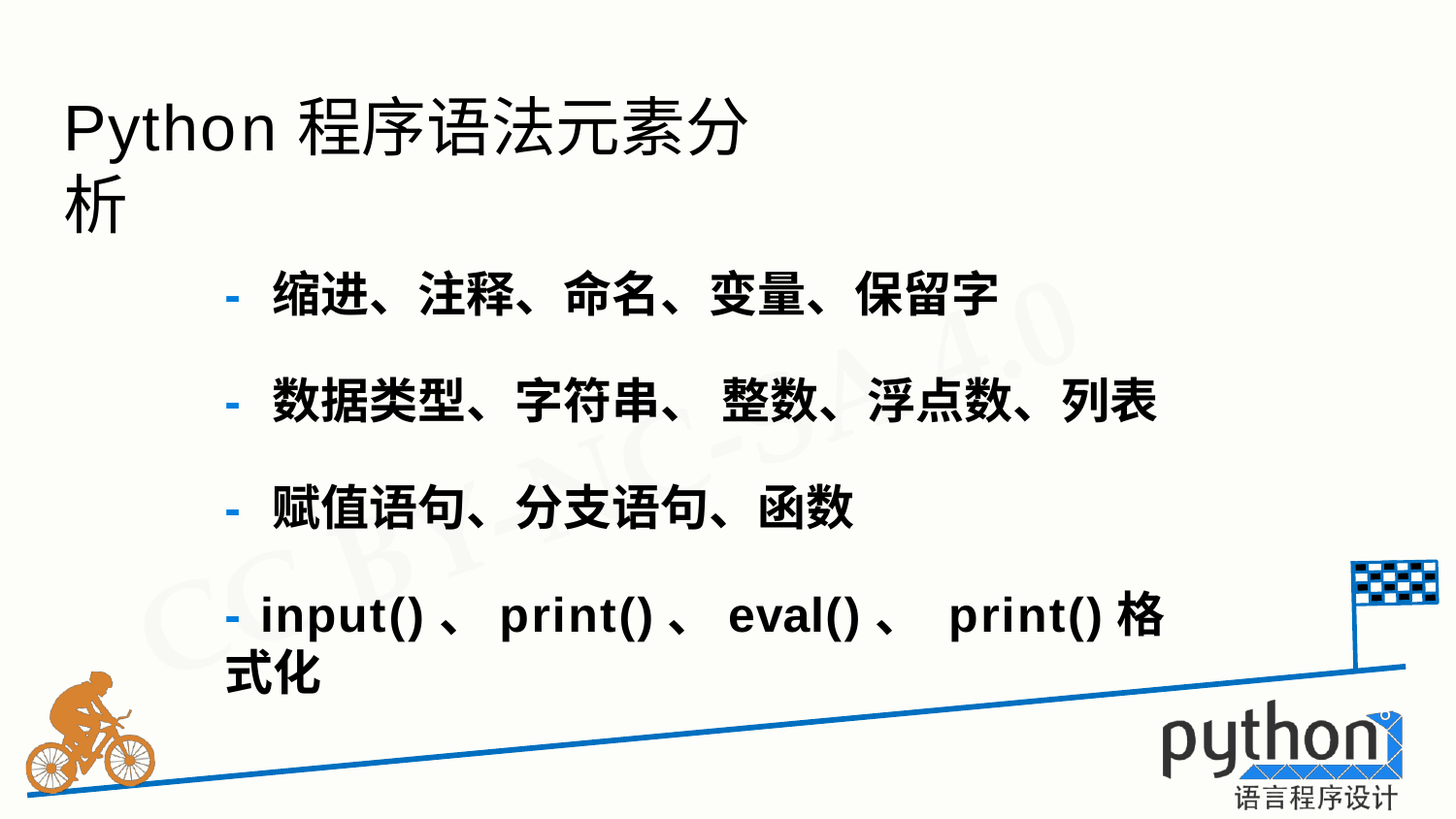

# Python程序语法元素分析
- 缩进、注释、命名、变量、保留字

- 数据类型、字符串、 整数、浮点数、列表

- 赋值语句、分支语句、函数

- input()、print()、eval()、 print()格式化